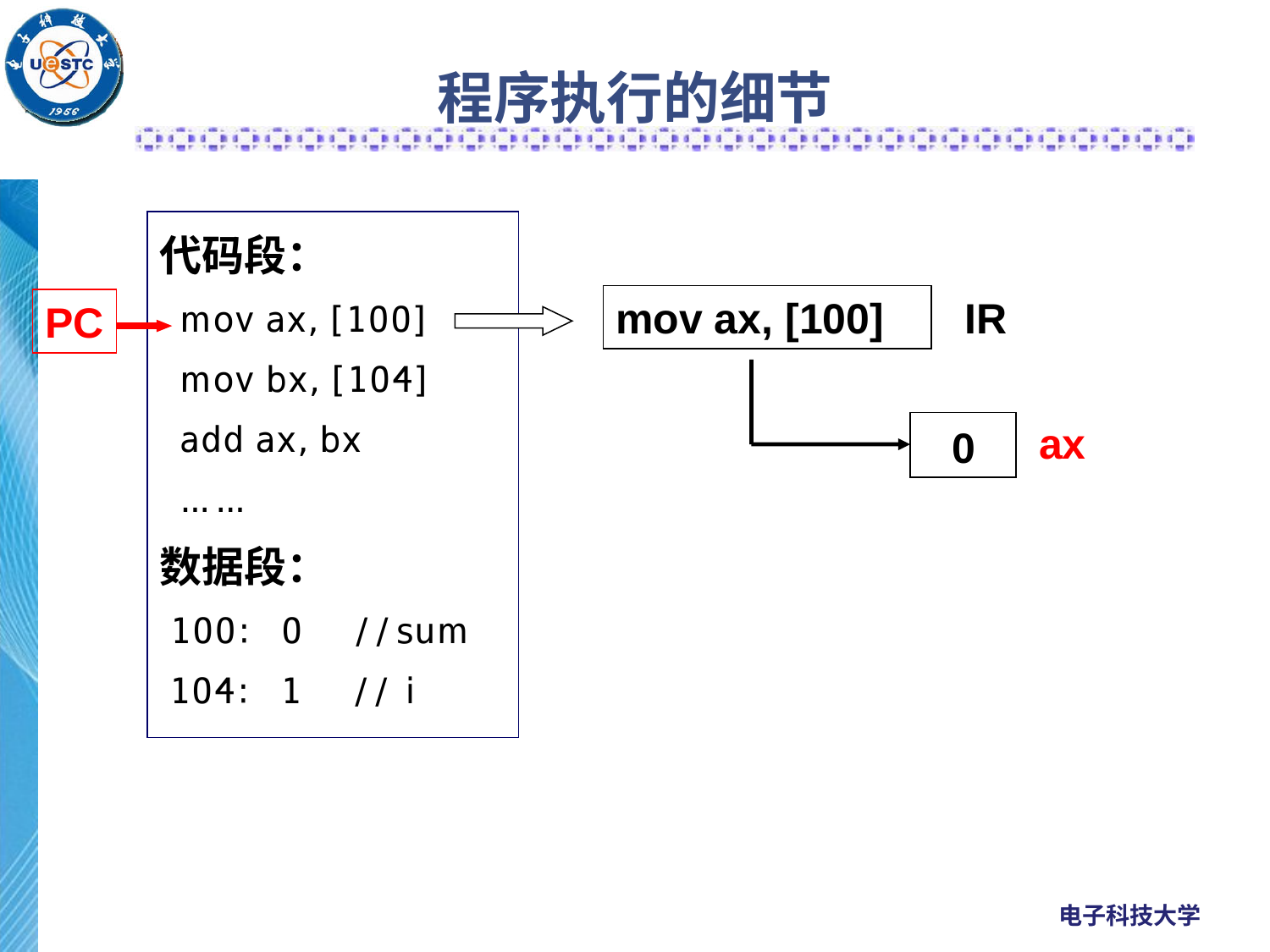

# 程序执行的细节

代码段：
  mov ax, [100]
  mov bx, [104]
  add ax, bx
  ……
数据段：
 100:   0     //sum
 104:   1     // i
mov ax, [100]
IR
PC

ax

0